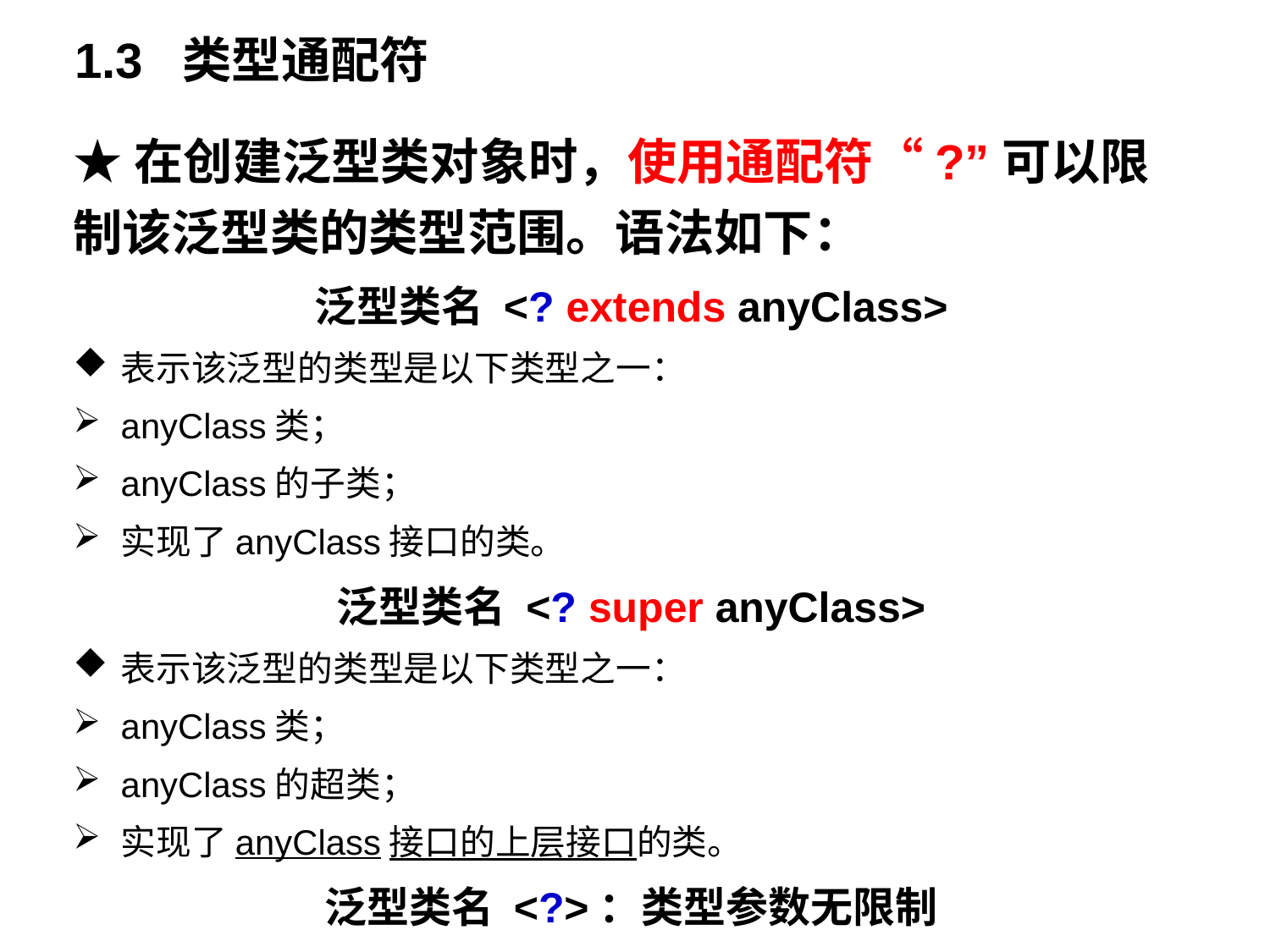

# 1.3  类型通配符
★在创建泛型类对象时，使用通配符“?”可以限制该泛型类的类型范围。语法如下：
泛型类名 <? extends anyClass>
表示该泛型的类型是以下类型之一：
anyClass类；
anyClass的子类；
实现了anyClass接口的类。
泛型类名 <? super anyClass>
表示该泛型的类型是以下类型之一：
anyClass类；
anyClass的超类；
实现了anyClass接口的上层接口的类。
泛型类名 <?>：类型参数无限制